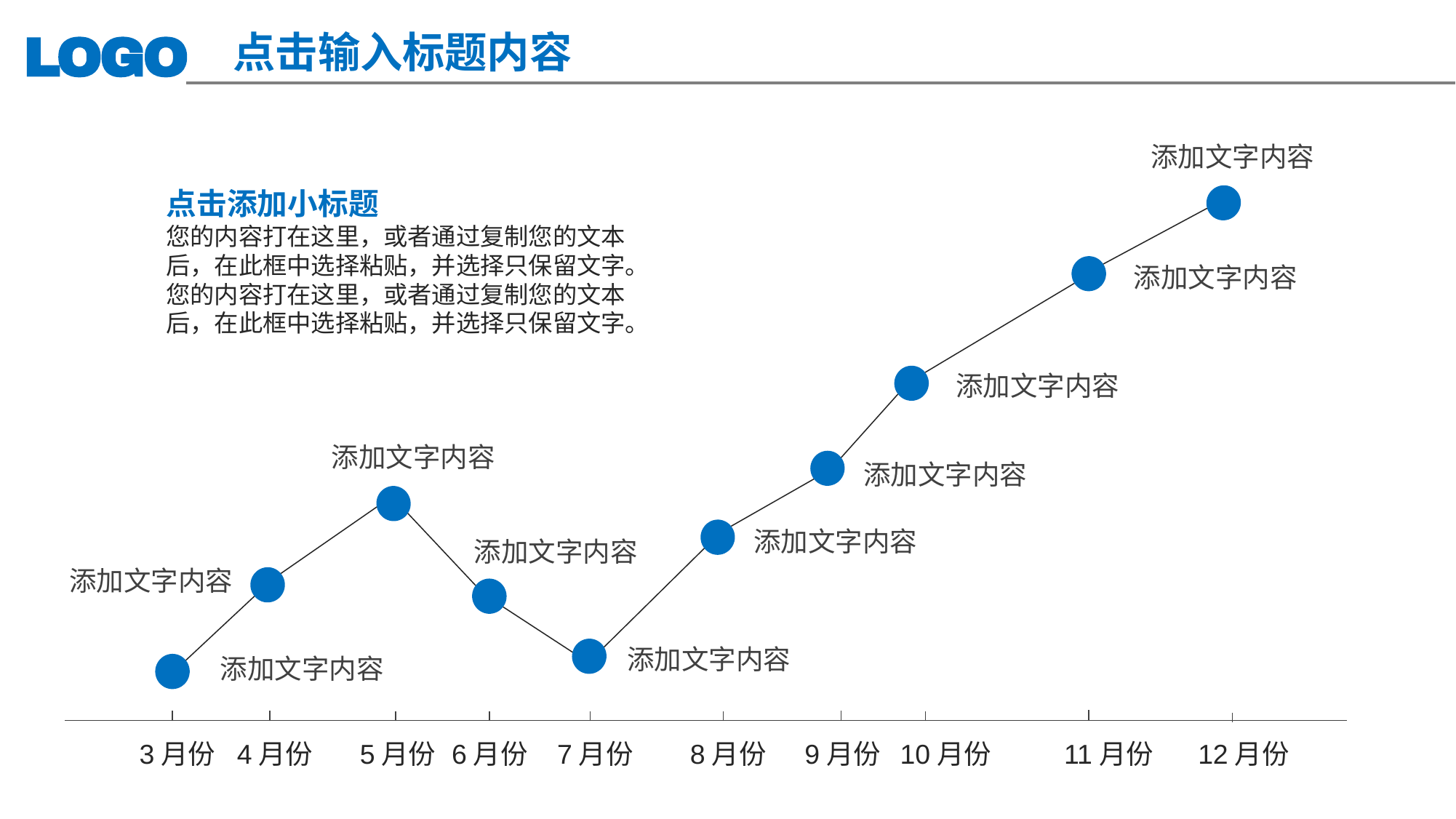

点击输入标题内容
添加文字内容
点击添加小标题
您的内容打在这里，或者通过复制您的文本后，在此框中选择粘贴，并选择只保留文字。
您的内容打在这里，或者通过复制您的文本后，在此框中选择粘贴，并选择只保留文字。

添加文字内容

添加文字内容

添加文字内容

添加文字内容

添加文字内容

添加文字内容
添加文字内容

添加文字内容

添加文字内容

3月份
4月份
5月份
6月份
7月份
8月份
9月份
10月份
11月份
12月份